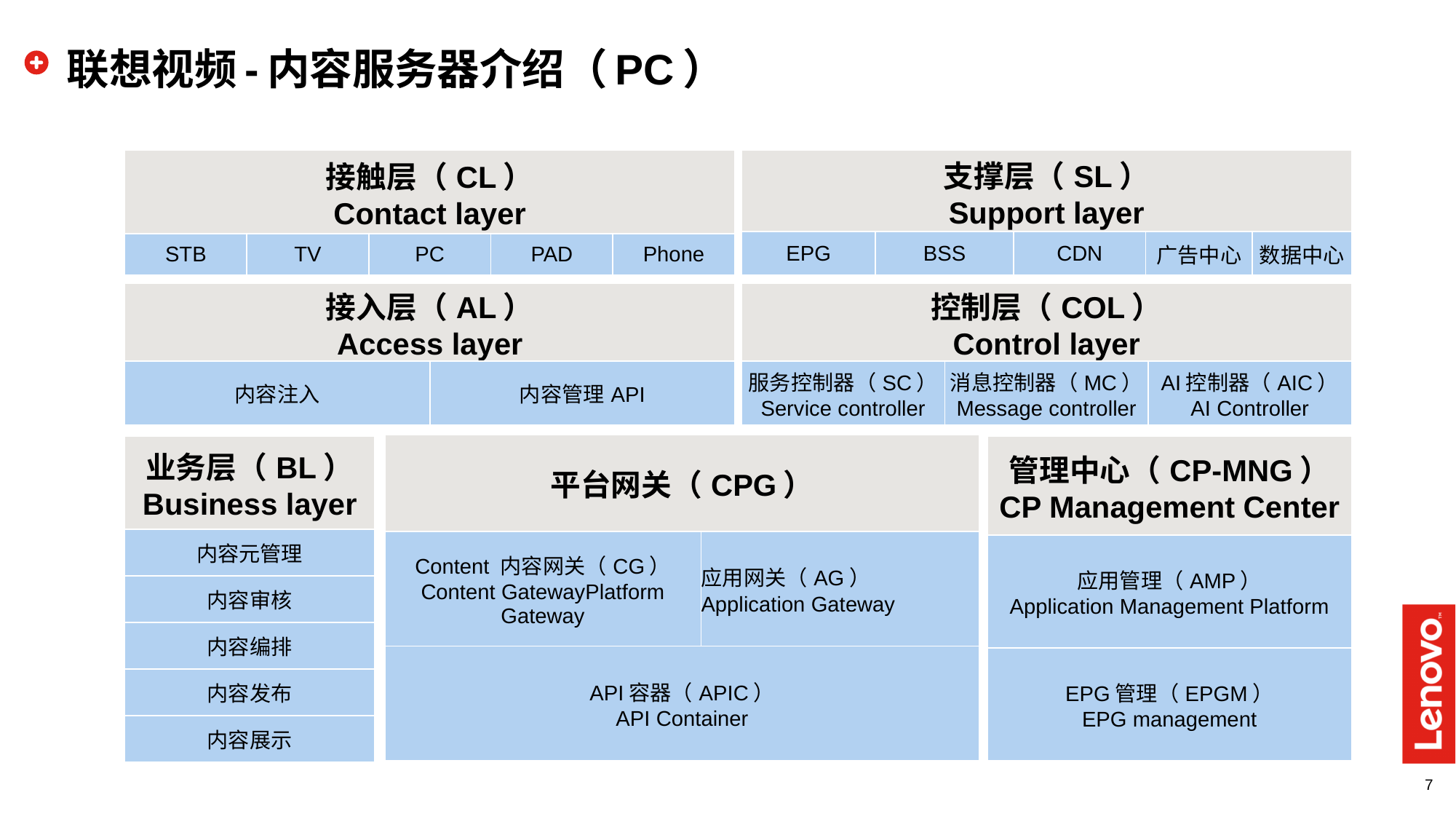

# 联想视频-内容服务器介绍（PC）
| 接触层（CL） Contact layer |  |  |  |  |
| --- | --- | --- | --- | --- |
| STB | TV | PC | PAD | Phone |
| 支撑层（SL） Support layer |  |  |  |  |
| --- | --- | --- | --- | --- |
| EPG | BSS | CDN | 广告中心 | 数据中心 |
| 接入层（AL） Access layer |  |
| --- | --- |
| 内容注入 | 内容管理API |
| 控制层（COL） Control layer |  |  |
| --- | --- | --- |
| 服务控制器（SC） Service controller | 消息控制器（MC） Message controller | AI控制器（AIC） AI Controller |
| 平台网关（CPG） |  |
| --- | --- |
| Content 内容网关（CG） Content GatewayPlatform Gateway | 应用网关（AG） Application Gateway |
| API容器（APIC） API Container |  |
| 业务层（BL） Business layer |
| --- |
| 内容元管理 |
| 内容审核 |
| 内容编排 |
| 内容发布 |
| 内容展示 |
| 管理中心（CP-MNG） CP Management Center |
| --- |
| 应用管理（AMP） Application Management Platform |
| EPG管理（EPGM） EPG management |